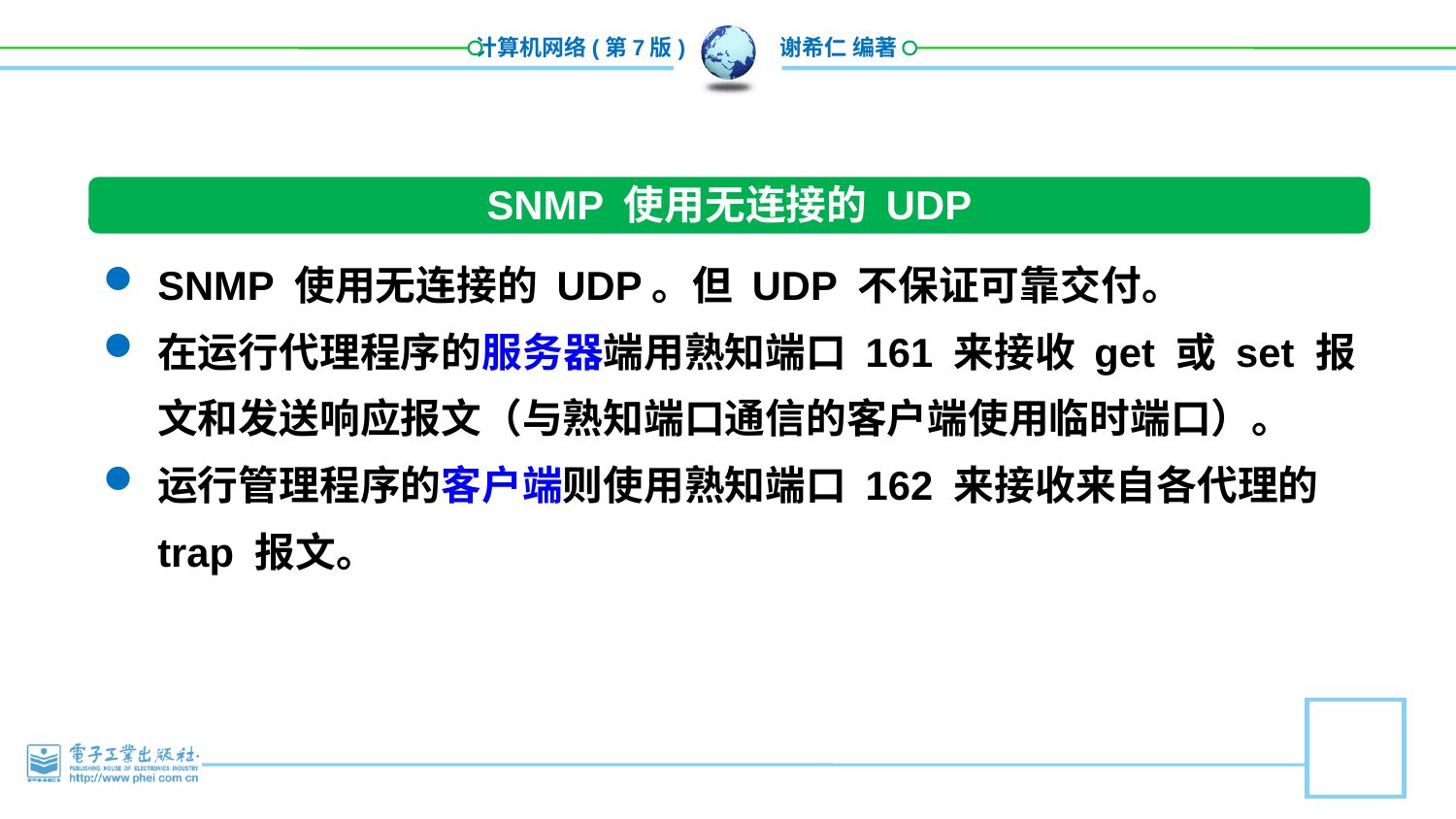

SNMP 使用无连接的 UDP

SNMP 使用无连接的 UDP。但 UDP 不保证可靠交付。
在运行代理程序的服务器端用熟知端口 161 来接收 get 或 set 报文和发送响应报文（与熟知端口通信的客户端使用临时端口）。
运行管理程序的客户端则使用熟知端口 162 来接收来自各代理的 trap 报文。